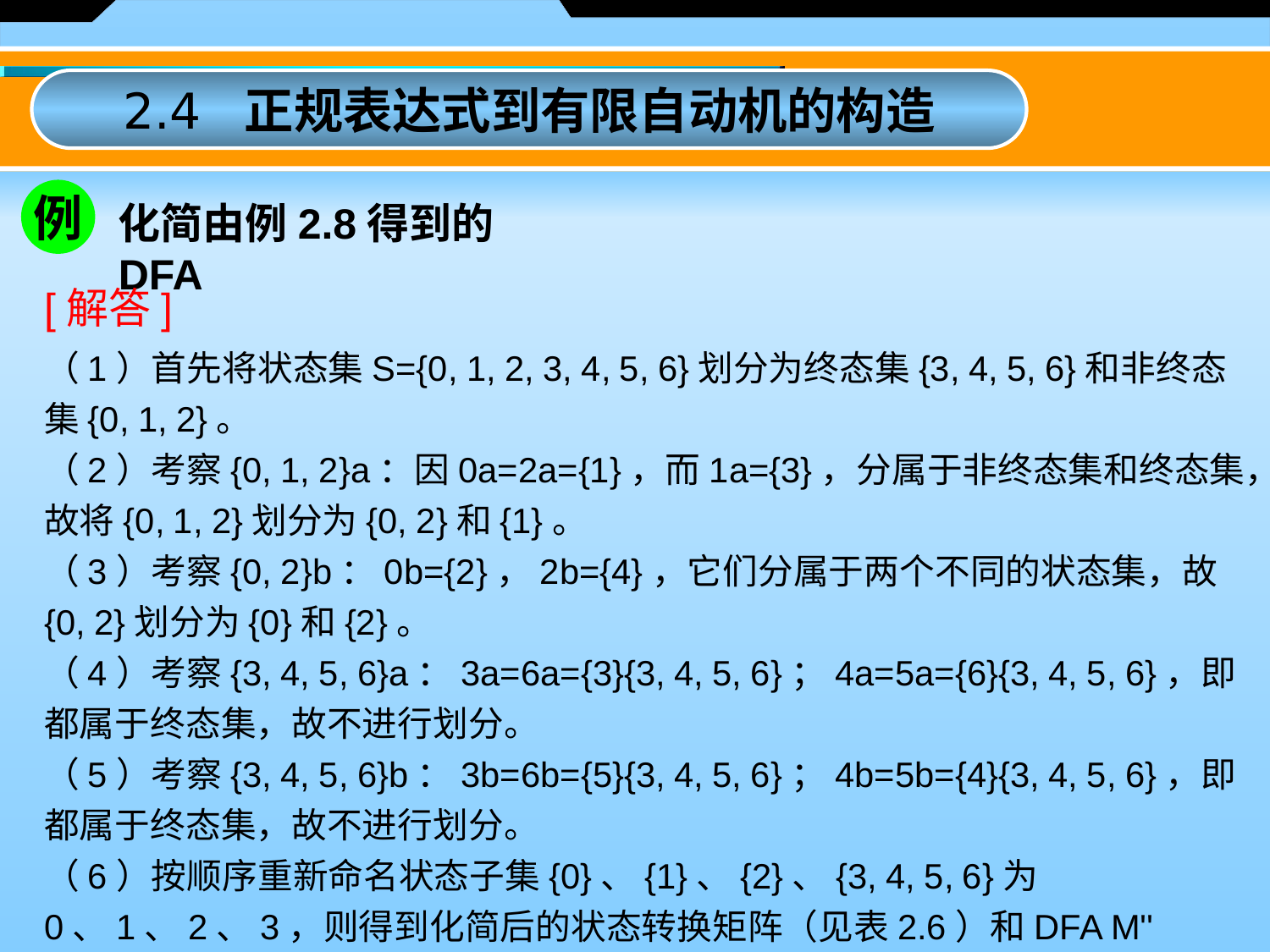

2.4  正规表达式到有限自动机的构造
例
化简由例2.8得到的DFA

[解答]
（1）首先将状态集S={0, 1, 2, 3, 4, 5, 6}划分为终态集{3, 4, 5, 6}和非终态集{0, 1, 2}。
（2）考察{0, 1, 2}a：因0a=2a={1}，而1a={3}，分属于非终态集和终态集，故将{0, 1, 2}划分为{0, 2}和{1}。
（3）考察{0, 2}b：0b={2}，2b={4}，它们分属于两个不同的状态集，故{0, 2}划分为{0}和{2}。
（4）考察{3, 4, 5, 6}a：3a=6a={3}{3, 4, 5, 6}；4a=5a={6}{3, 4, 5, 6}，即都属于终态集，故不进行划分。
（5）考察{3, 4, 5, 6}b：3b=6b={5}{3, 4, 5, 6}；4b=5b={4}{3, 4, 5, 6}，即都属于终态集，故不进行划分。
（6）按顺序重新命名状态子集{0}、{1}、{2}、{3, 4, 5, 6}为0、1、2、3，则得到化简后的状态转换矩阵（见表2.6）和DFA M''